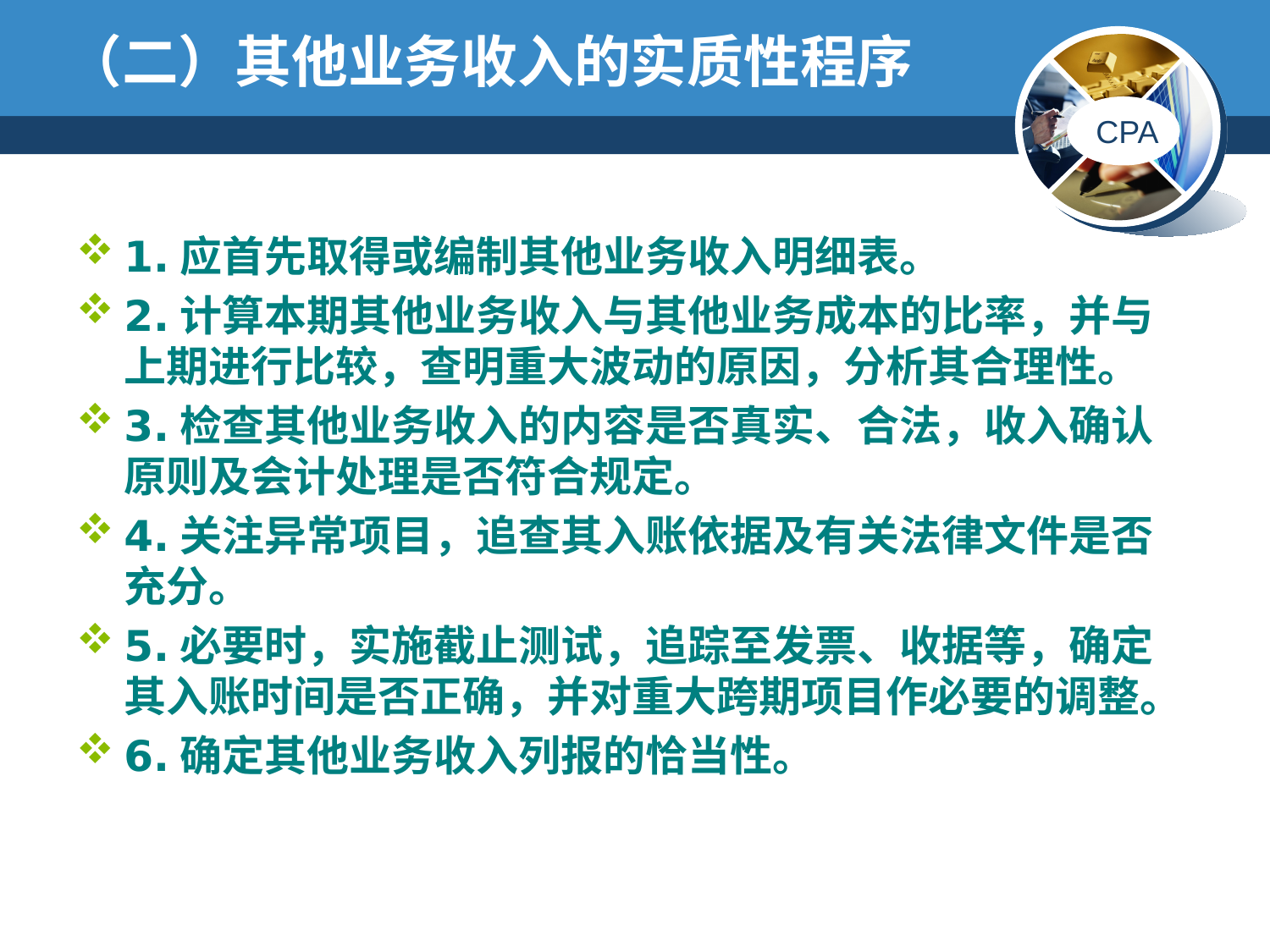

# （二）其他业务收入的实质性程序

1.应首先取得或编制其他业务收入明细表。
2.计算本期其他业务收入与其他业务成本的比率，并与上期进行比较，查明重大波动的原因，分析其合理性。
3.检查其他业务收入的内容是否真实、合法，收入确认原则及会计处理是否符合规定。
4.关注异常项目，追查其入账依据及有关法律文件是否充分。
5.必要时，实施截止测试，追踪至发票、收据等，确定其入账时间是否正确，并对重大跨期项目作必要的调整。
6.确定其他业务收入列报的恰当性。